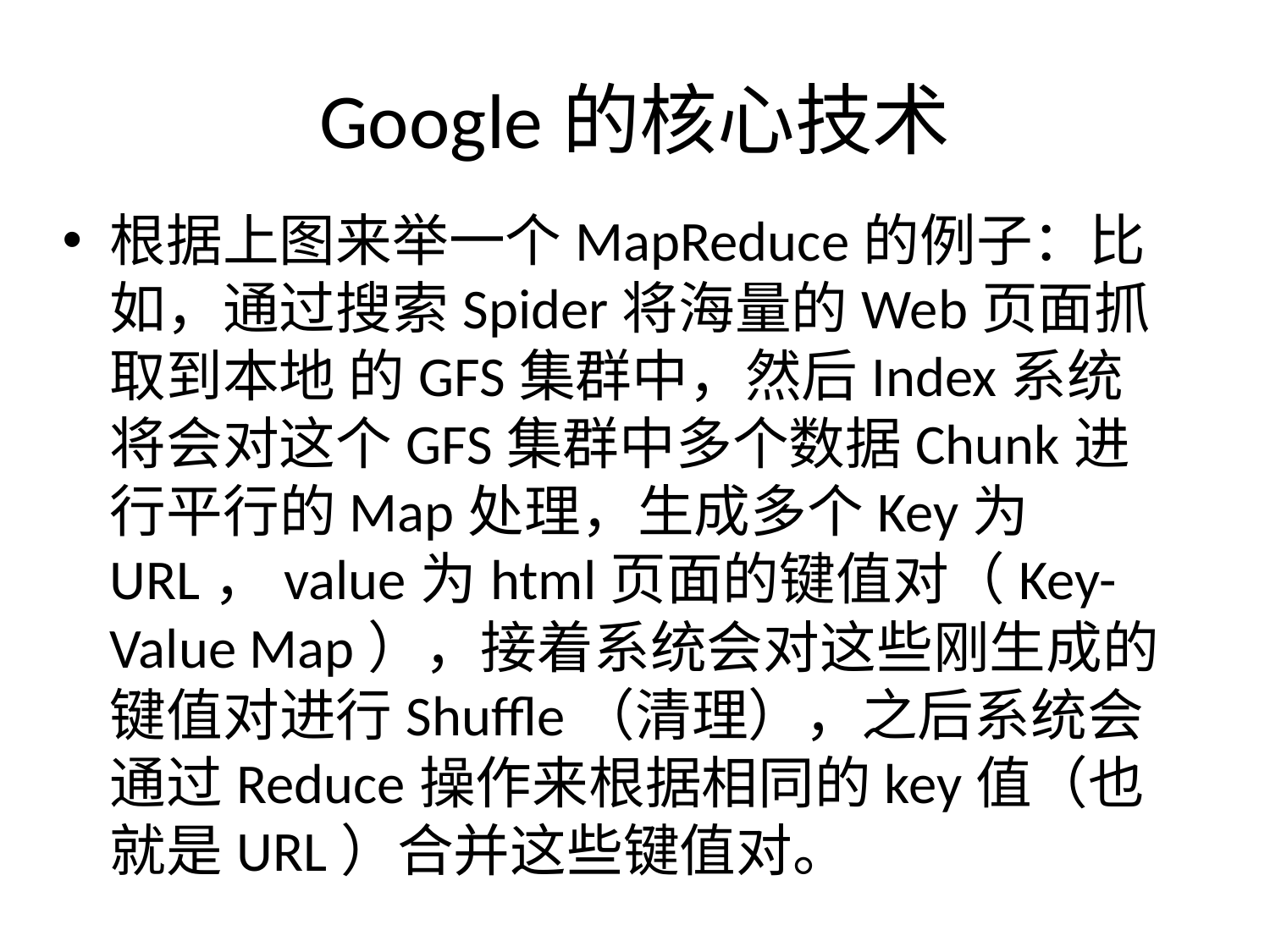

# Google的核心技术
根据上图来举一个MapReduce的例子：比如，通过搜索Spider将海量的Web页面抓取到本地 的GFS集群中，然后Index系统将会对这个GFS集群中多个数据Chunk进行平行的Map处理，生成多个Key为URL，value为html页面的键值对（Key-Value Map），接着系统会对这些刚生成的键值对进行Shuffle（清理），之后系统会通过Reduce操作来根据相同的key值（也就是URL）合并这些键值对。